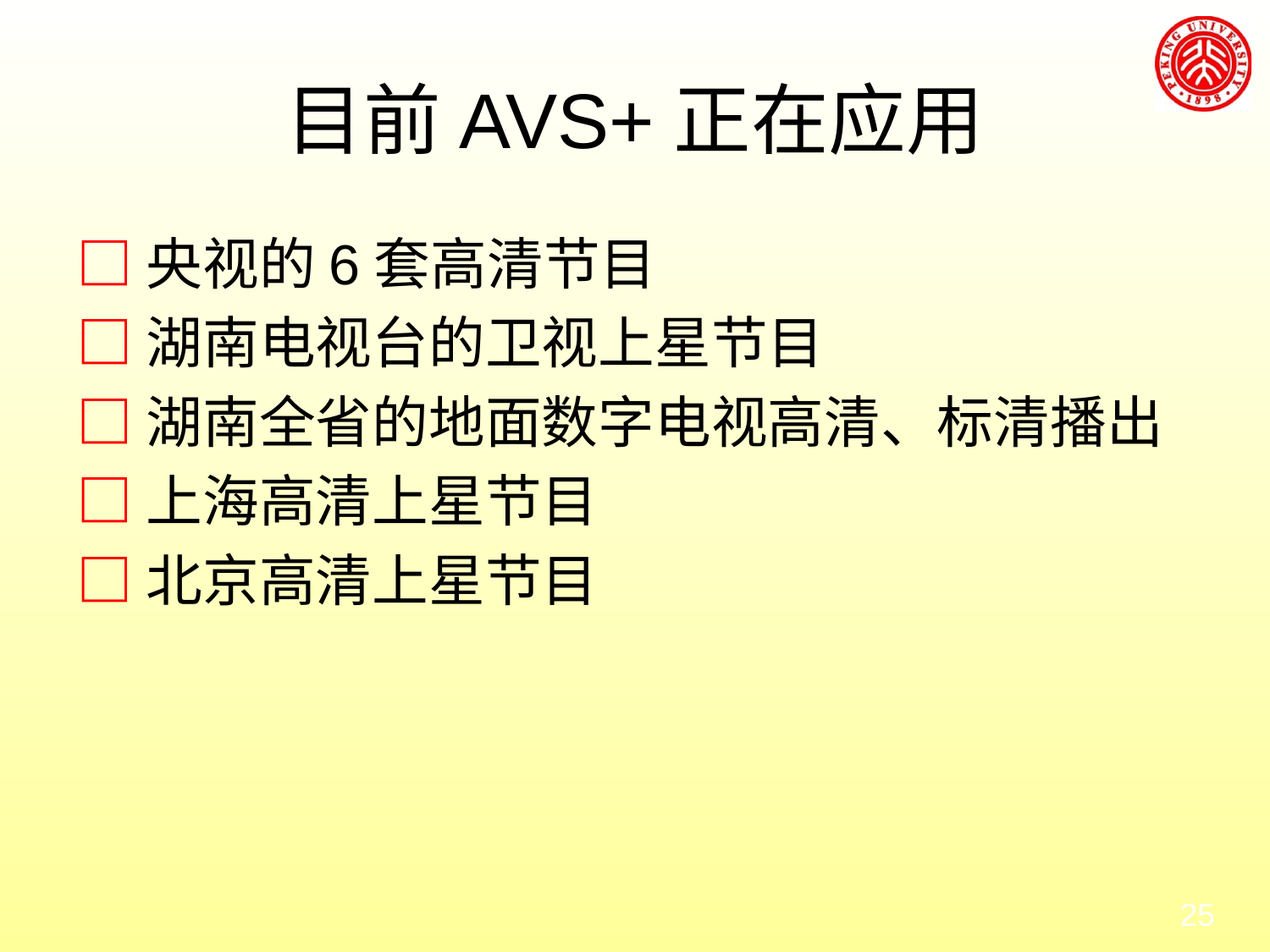

# 目前AVS+正在应用
□央视的6套高清节目
□湖南电视台的卫视上星节目
□湖南全省的地面数字电视高清、标清播出
□上海高清上星节目
□北京高清上星节目